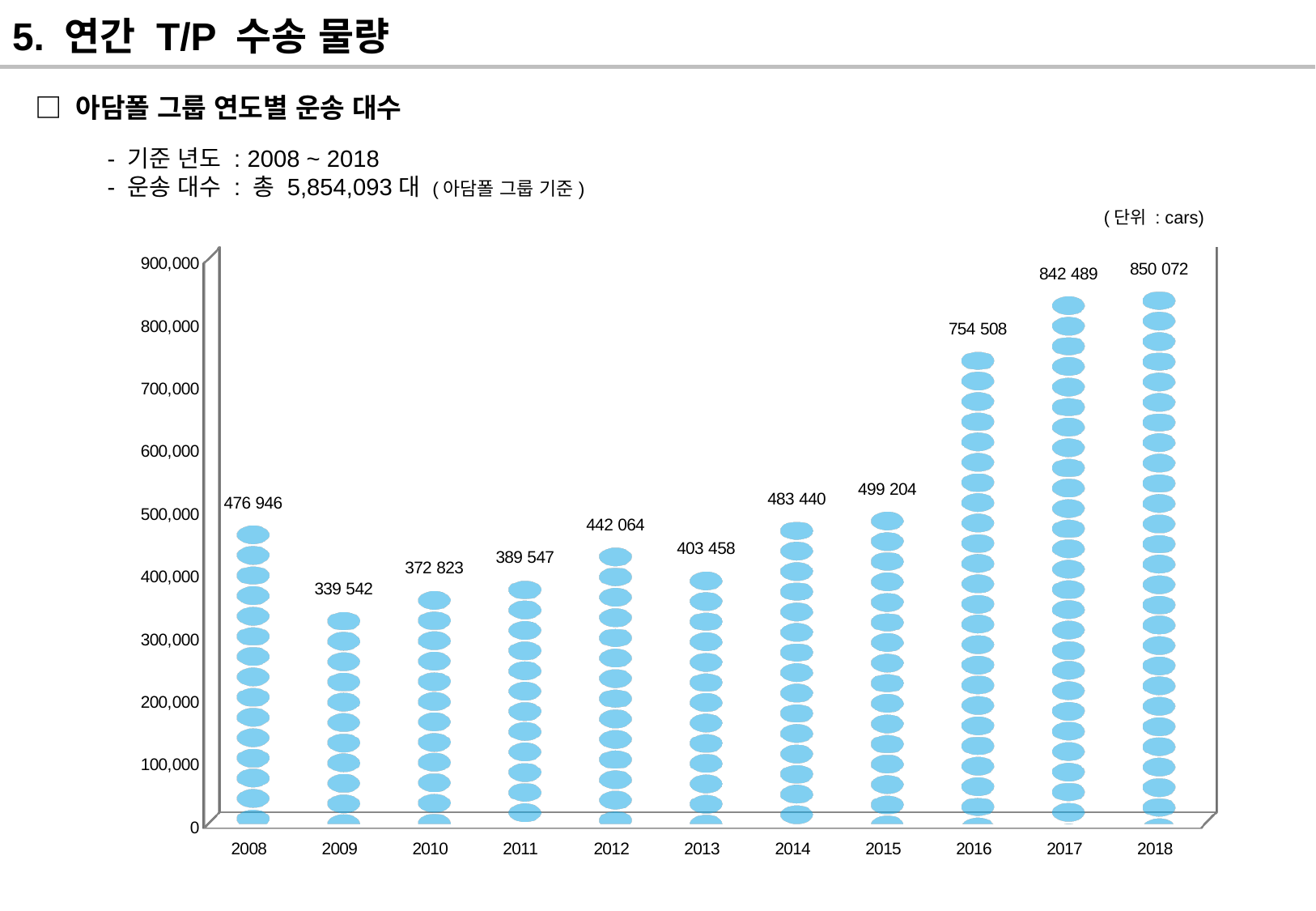

5. 연간 T/P 수송 물량
□ 아담폴 그룹 연도별 운송 대수
 - 기준 년도 : 2008 ~ 2018
 - 운송 대수 : 총 5,854,093대 (아담폴 그룹 기준)

(단위 : cars)

[unsupported chart]